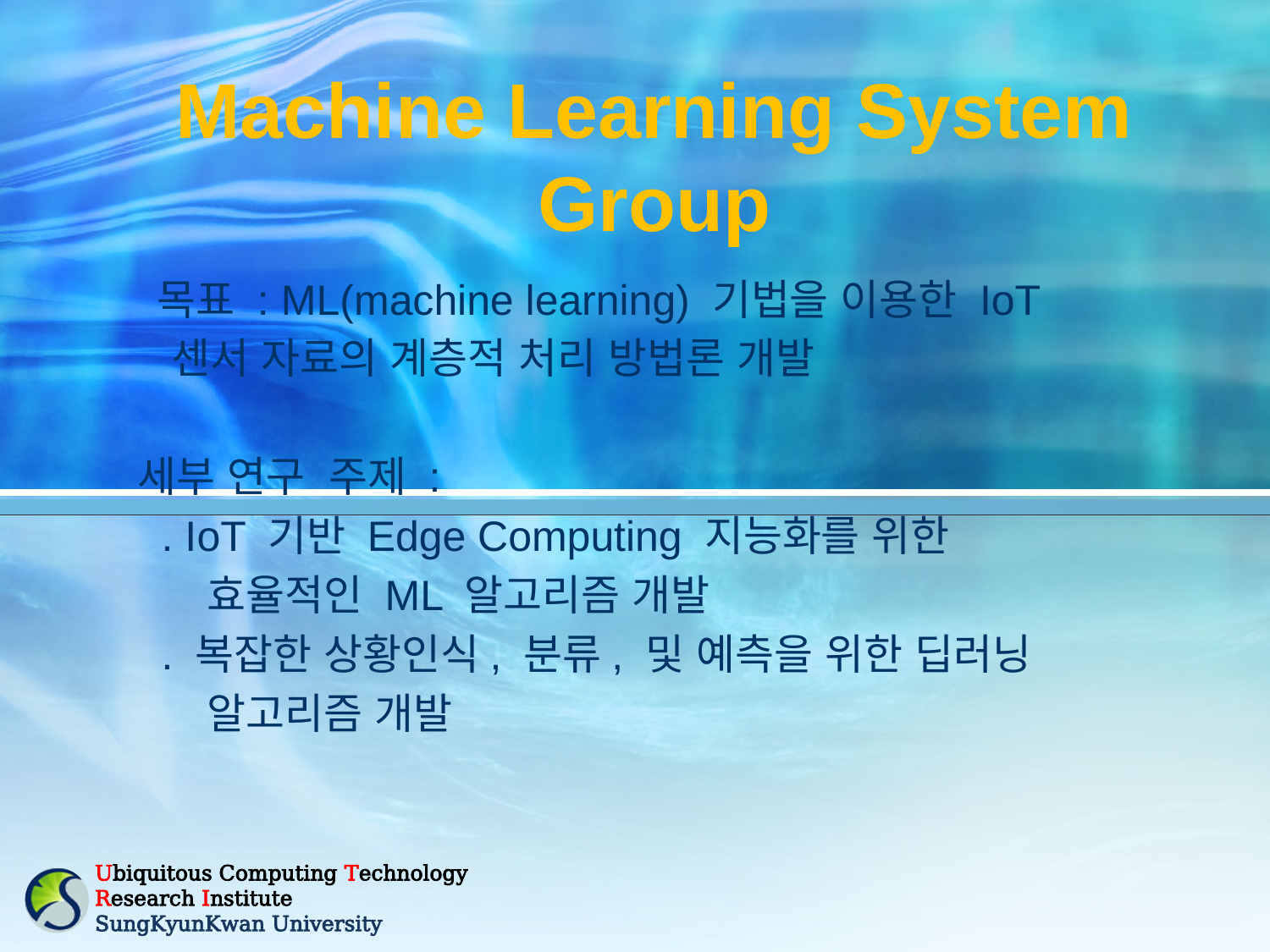

# Machine Learning System Group
 목표 : ML(machine learning) 기법을 이용한 IoT
  센서 자료의 계층적 처리 방법론 개발

세부 연구  주제 :
  . IoT 기반 Edge Computing 지능화를 위한
     효율적인 ML 알고리즘 개발
  . 복잡한 상황인식, 분류, 및 예측을 위한 딥러닝
     알고리즘 개발